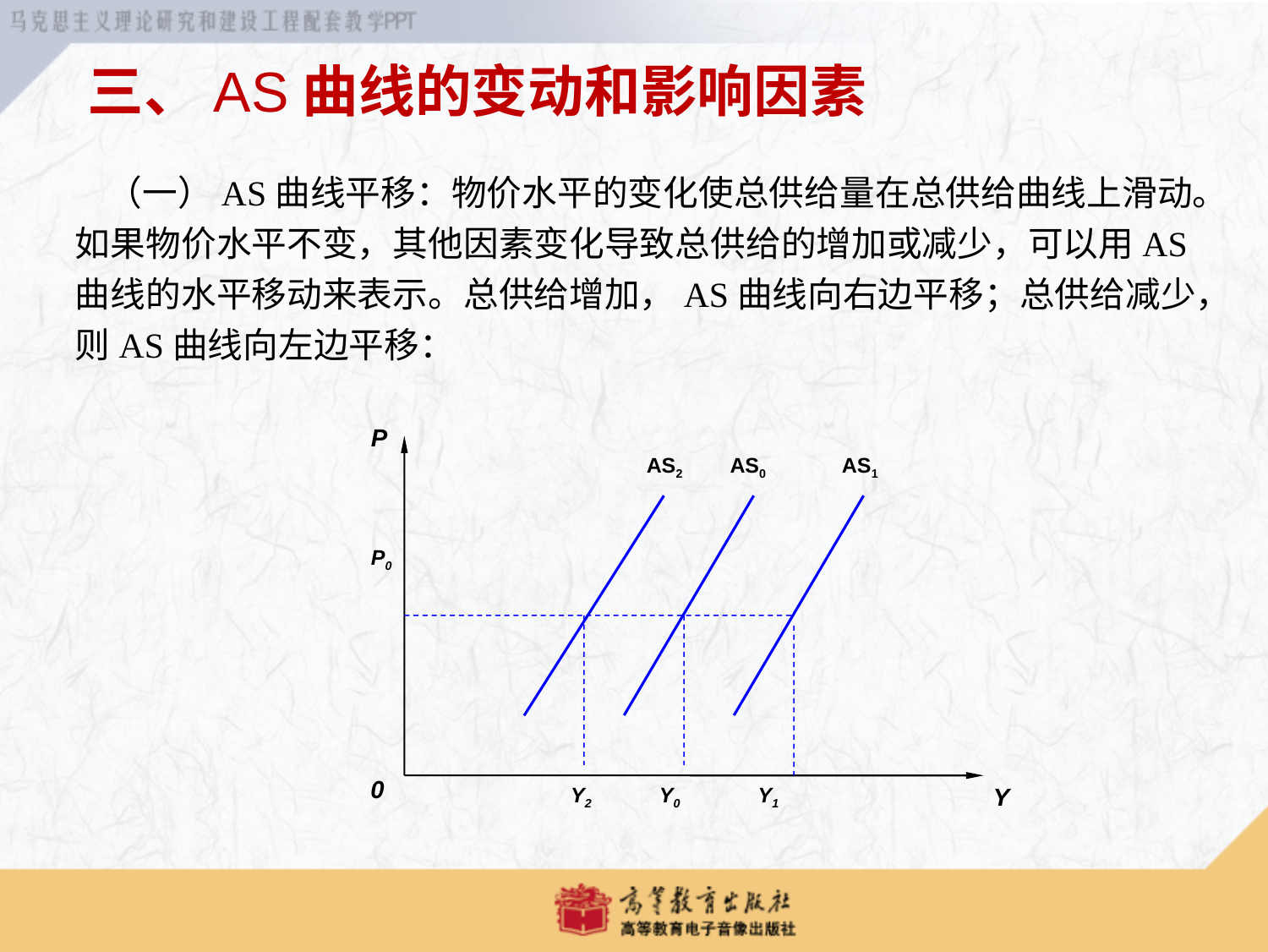

三、AS曲线的变动和影响因素
          （一）AS曲线平移：物价水平的变化使总供给量在总供给曲线上滑动。如果物价水平不变，其他因素变化导致总供给的增加或减少，可以用AS曲线的水平移动来表示。总供给增加，AS曲线向右边平移；总供给减少，则AS曲线向左边平移：
  P

  P0

    0

AS2              AS0             AS1

                          Y2                    Y0                       Y1
Y
29